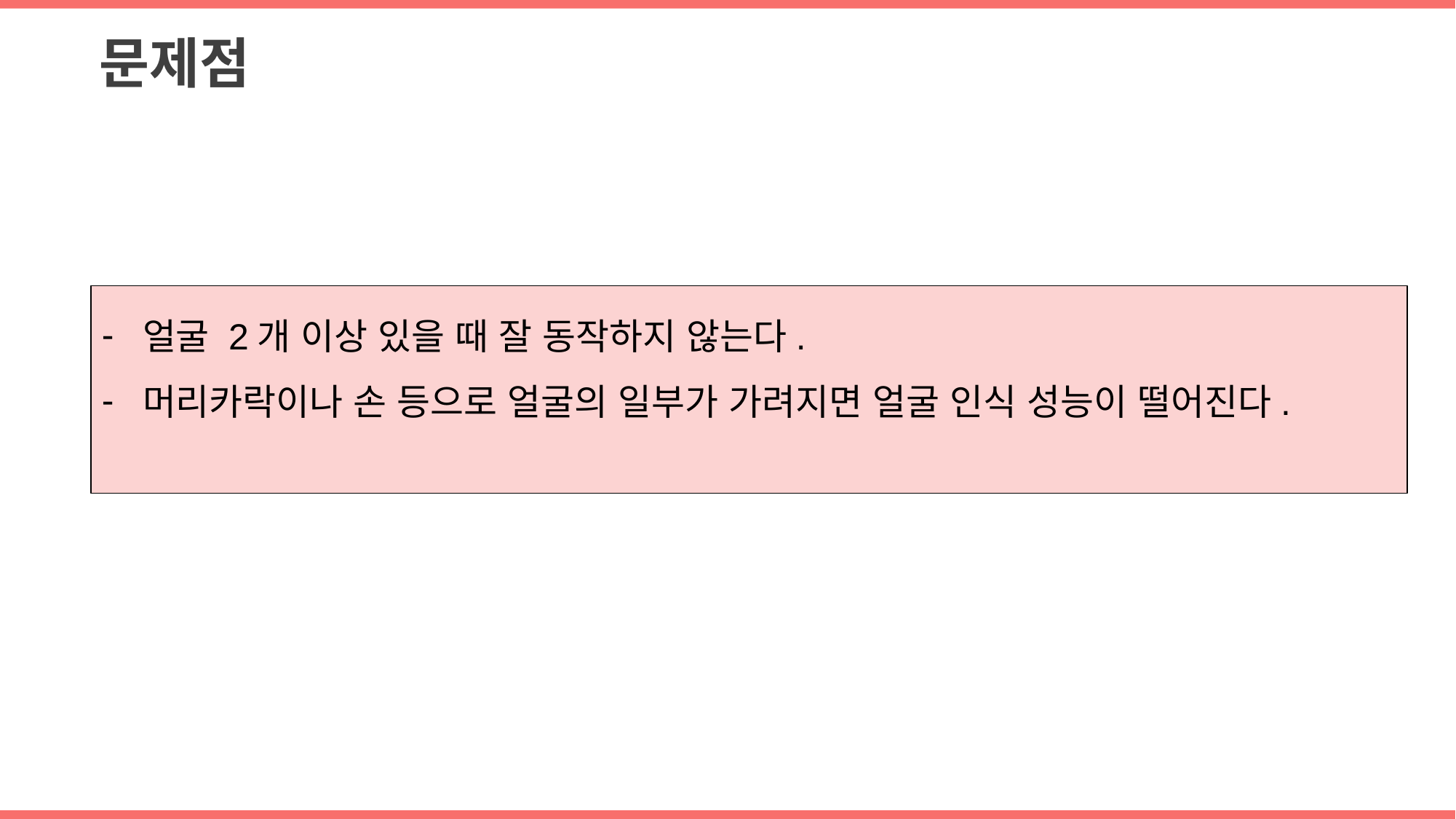

문제점

얼굴 2개 이상 있을 때 잘 동작하지 않는다.
머리카락이나 손 등으로 얼굴의 일부가 가려지면 얼굴 인식 성능이 떨어진다.